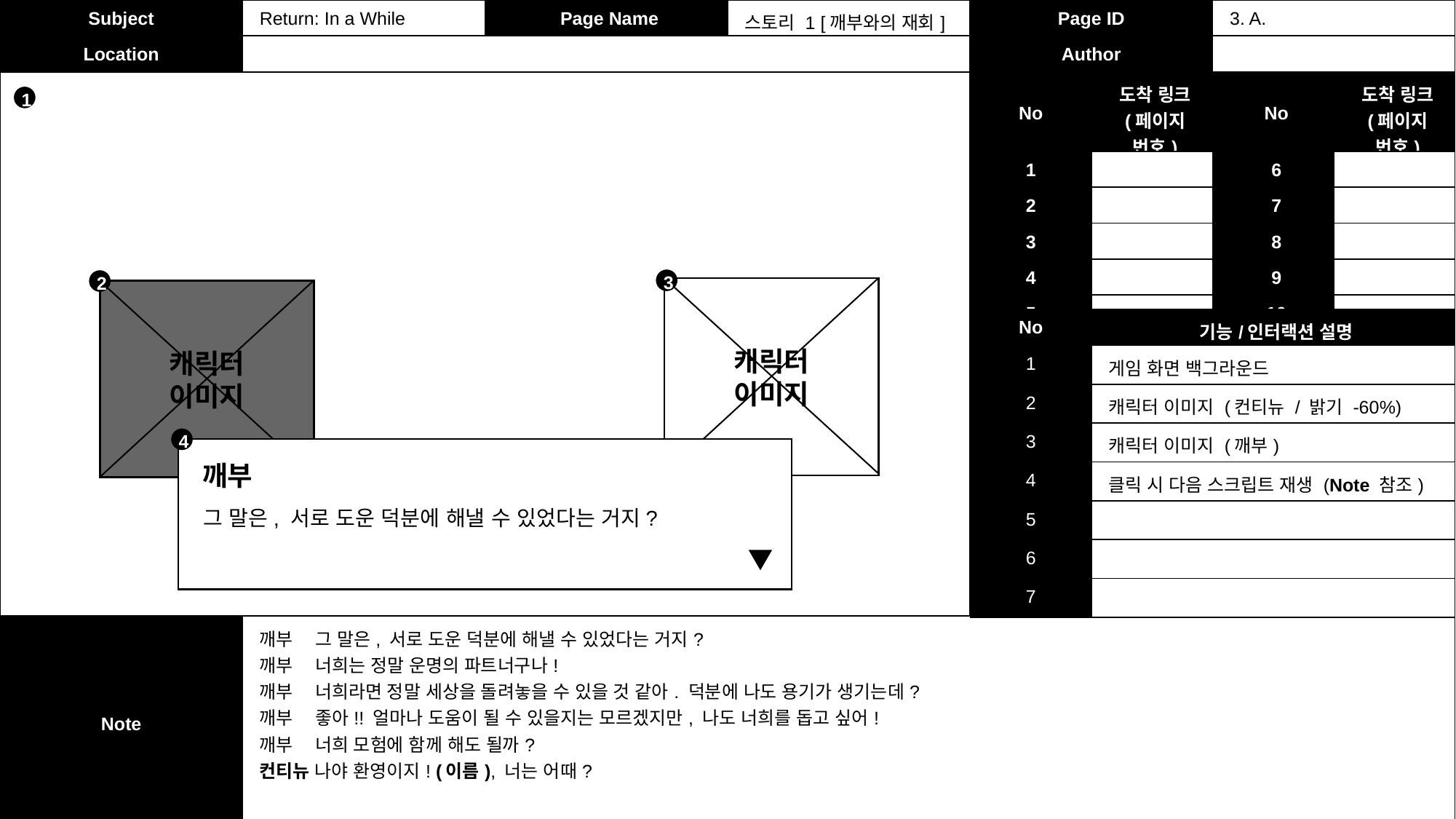

| Subject | Return: In a While | Page Name | 스토리 1 [깨부와의 재회] | Page ID | 3. A. |
| --- | --- | --- | --- | --- | --- |
| Location |  |  |  | Author |  |

| No | 도착 링크 (페이지 번호) | No | 도착 링크 (페이지 번호) |
| --- | --- | --- | --- |
| 1 |  | 6 |  |
| 2 |  | 7 |  |
| 3 |  | 8 |  |
| 4 |  | 9 |  |
| 5 |  | 10 |  |
1
3
2

캐릭터
이미지

캐릭터
이미지
| No | 기능/인터랙션 설명 |
| --- | --- |
| 1 | 게임 화면 백그라운드 |
| 2 | 캐릭터 이미지 (컨티뉴 / 밝기 -60%) |
| 3 | 캐릭터 이미지 (깨부) |
| 4 | 클릭 시 다음 스크립트 재생 (Note 참조) |
| 5 |  |
| 6 |  |
| 7 |  |
4

깨부
그 말은, 서로 도운 덕분에 해낼 수 있었다는 거지?

| Note | 깨부 그 말은, 서로 도운 덕분에 해낼 수 있었다는 거지? 깨부 너희는 정말 운명의 파트너구나! 깨부 너희라면 정말 세상을 돌려놓을 수 있을 것 같아. 덕분에 나도 용기가 생기는데? 깨부 좋아!! 얼마나 도움이 될 수 있을지는 모르겠지만, 나도 너희를 돕고 싶어! 깨부 너희 모험에 함께 해도 될까? 컨티뉴 나야 환영이지! (이름), 너는 어때? |
| --- | --- |